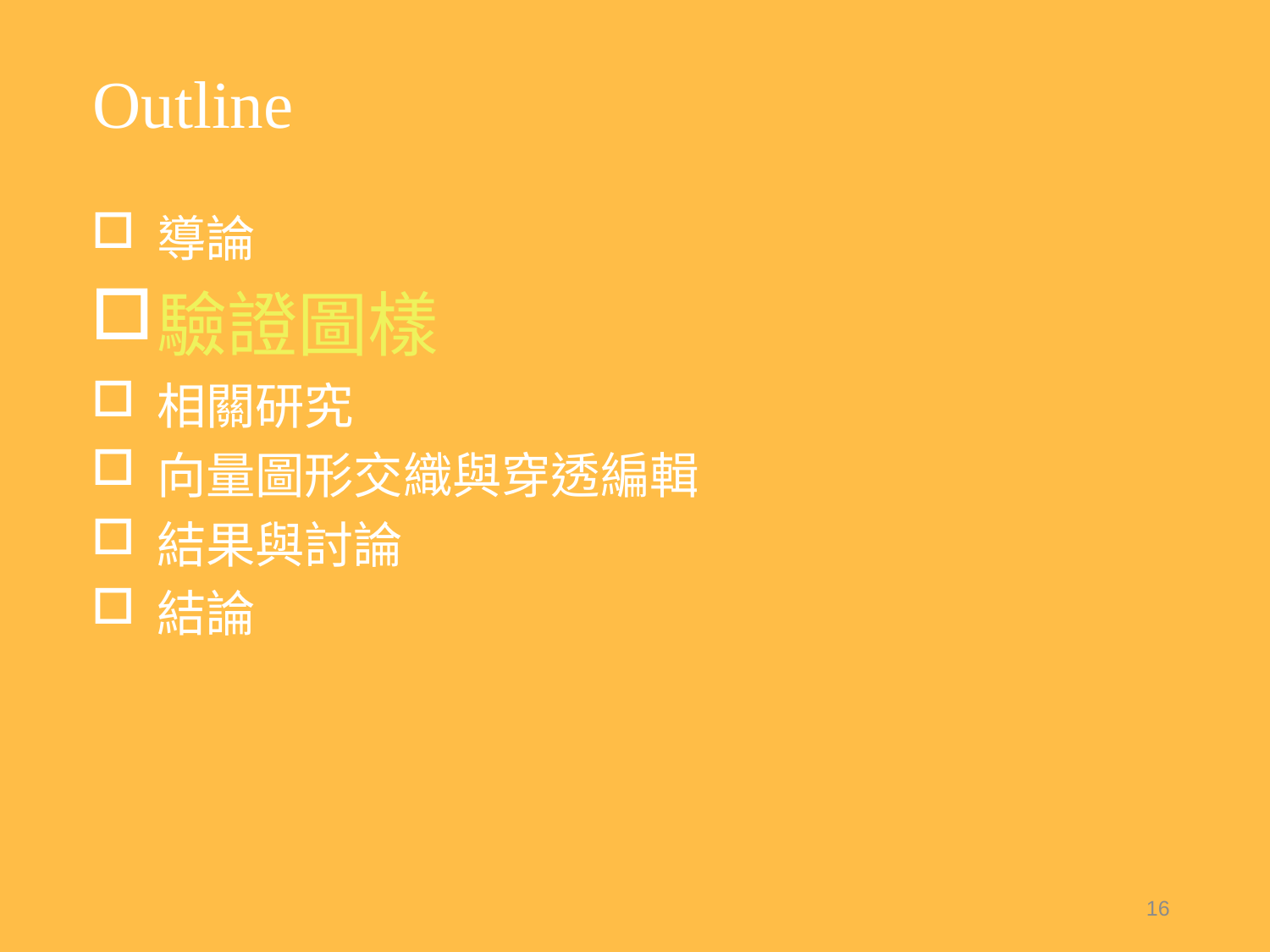

# Outline
導論
驗證圖樣
相關研究
向量圖形交織與穿透編輯
結果與討論
結論
16